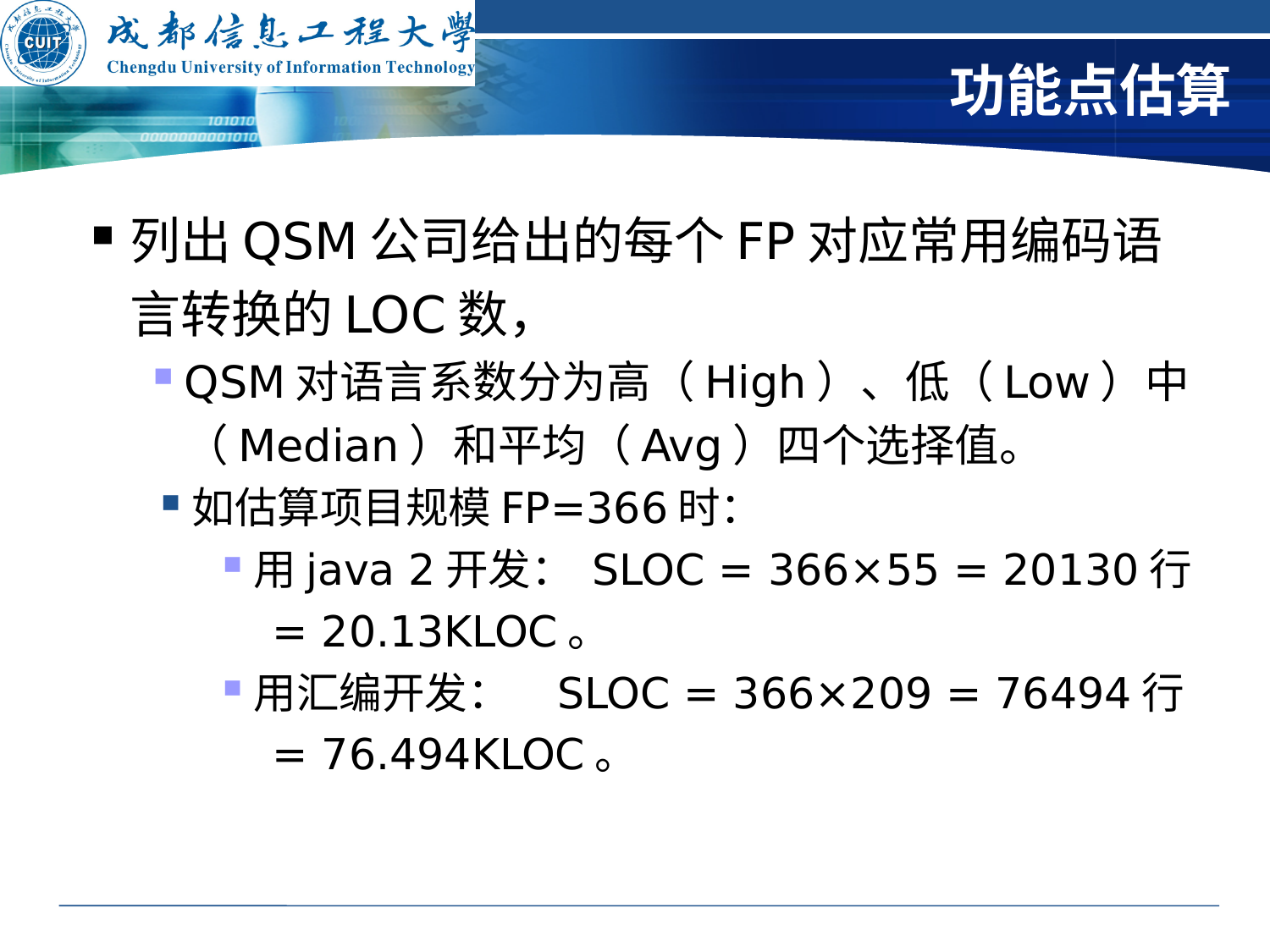

# 功能点估算
列出QSM公司给出的每个FP对应常用编码语言转换的LOC数，
QSM对语言系数分为高（High）、低（Low）中（Median）和平均（Avg）四个选择值。
如估算项目规模FP=366时：
用java 2开发： SLOC = 366×55 = 20130行 = 20.13KLOC。
用汇编开发：    SLOC = 366×209 = 76494行 = 76.494KLOC。